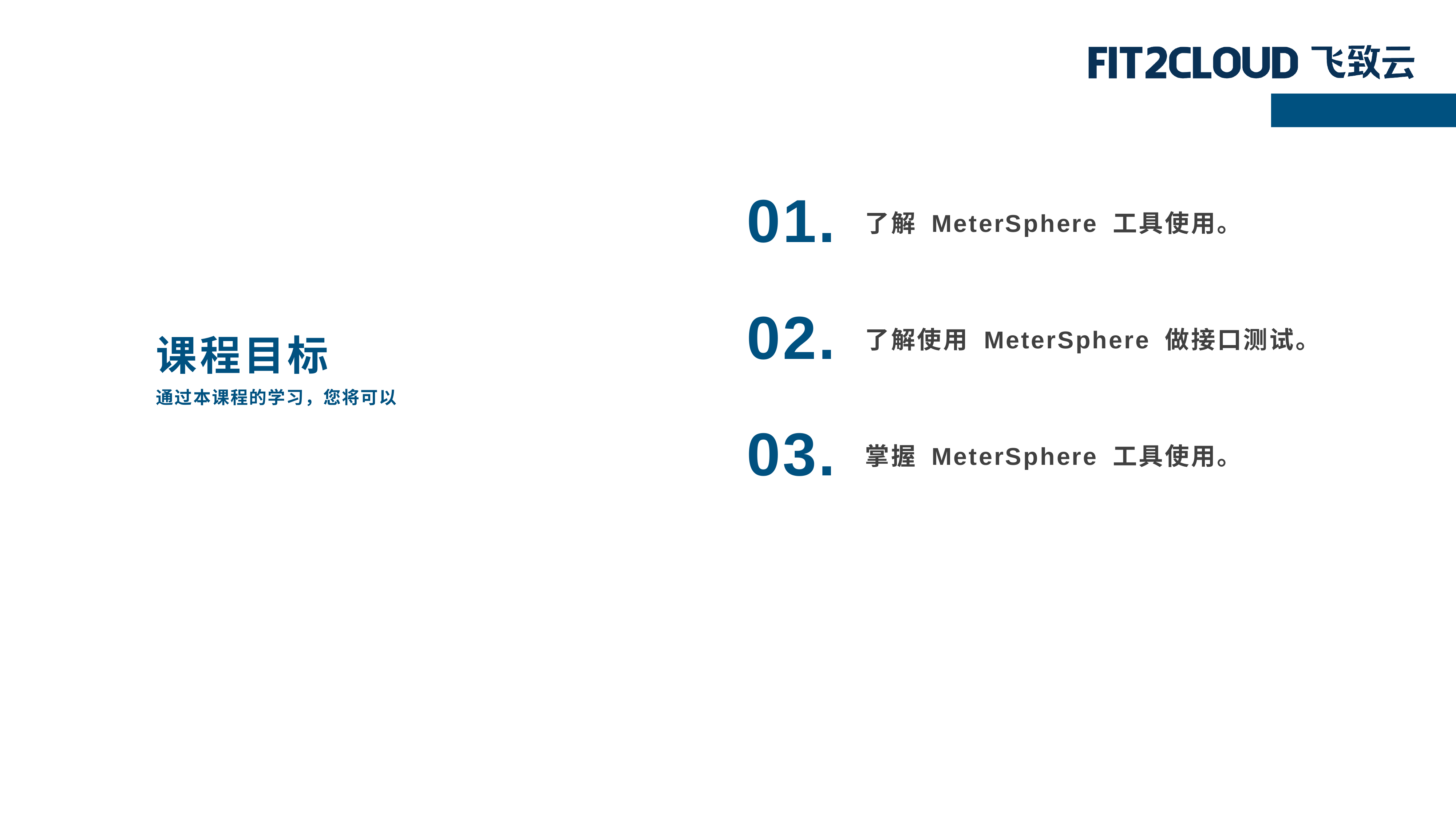

01.
了解 MeterSphere 工具使用。
课程目标
02.
了解使用 MeterSphere 做接口测试。
通过本课程的学习，您将可以
03.
掌握 MeterSphere 工具使用。